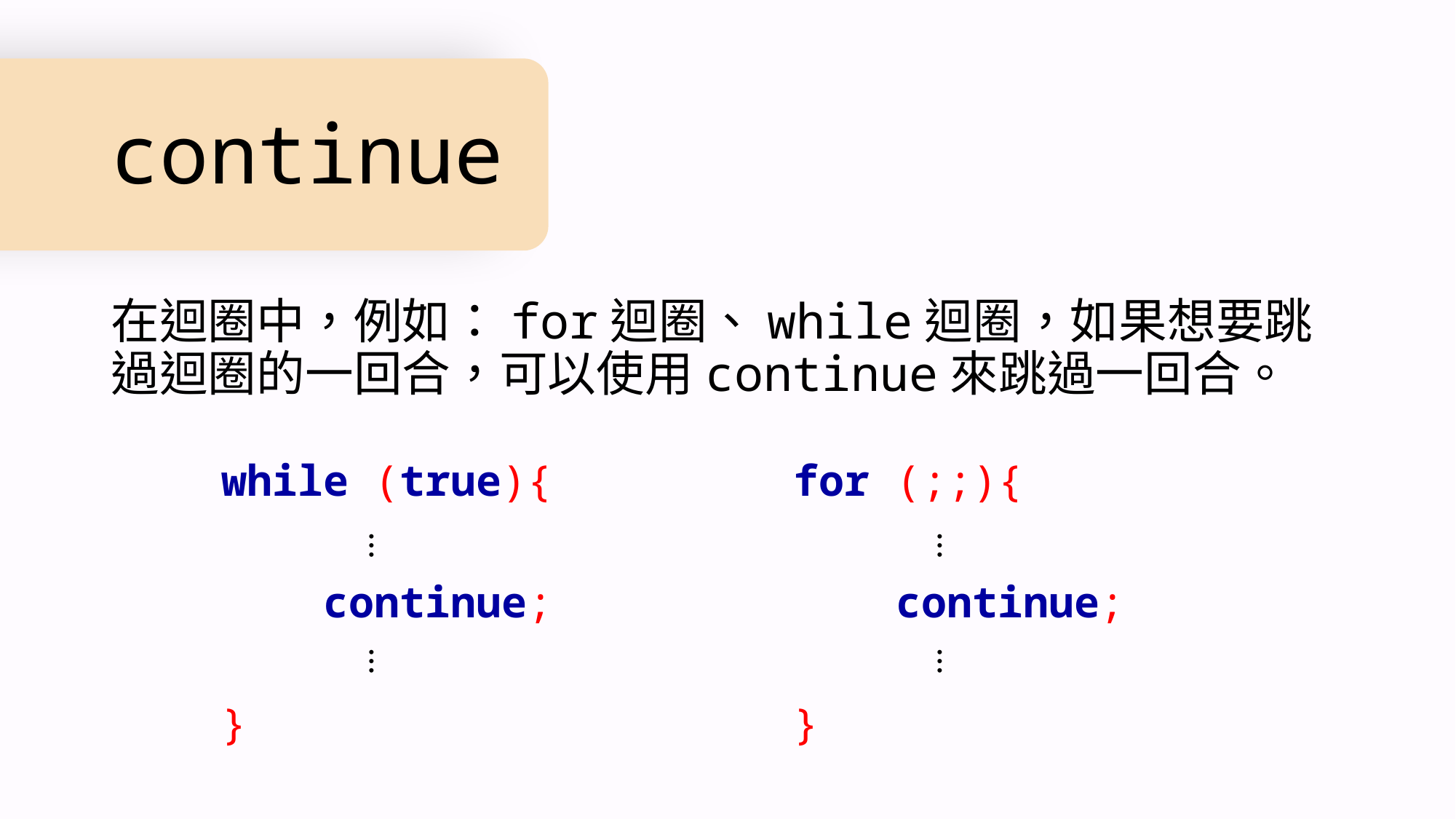

# continue
在迴圈中，例如：for迴圈、while迴圈，如果想要跳過迴圈的一回合，可以使用continue來跳過一回合。
while (true){

    continue;

}
for (;;){

    continue;

}
…
…
…
…